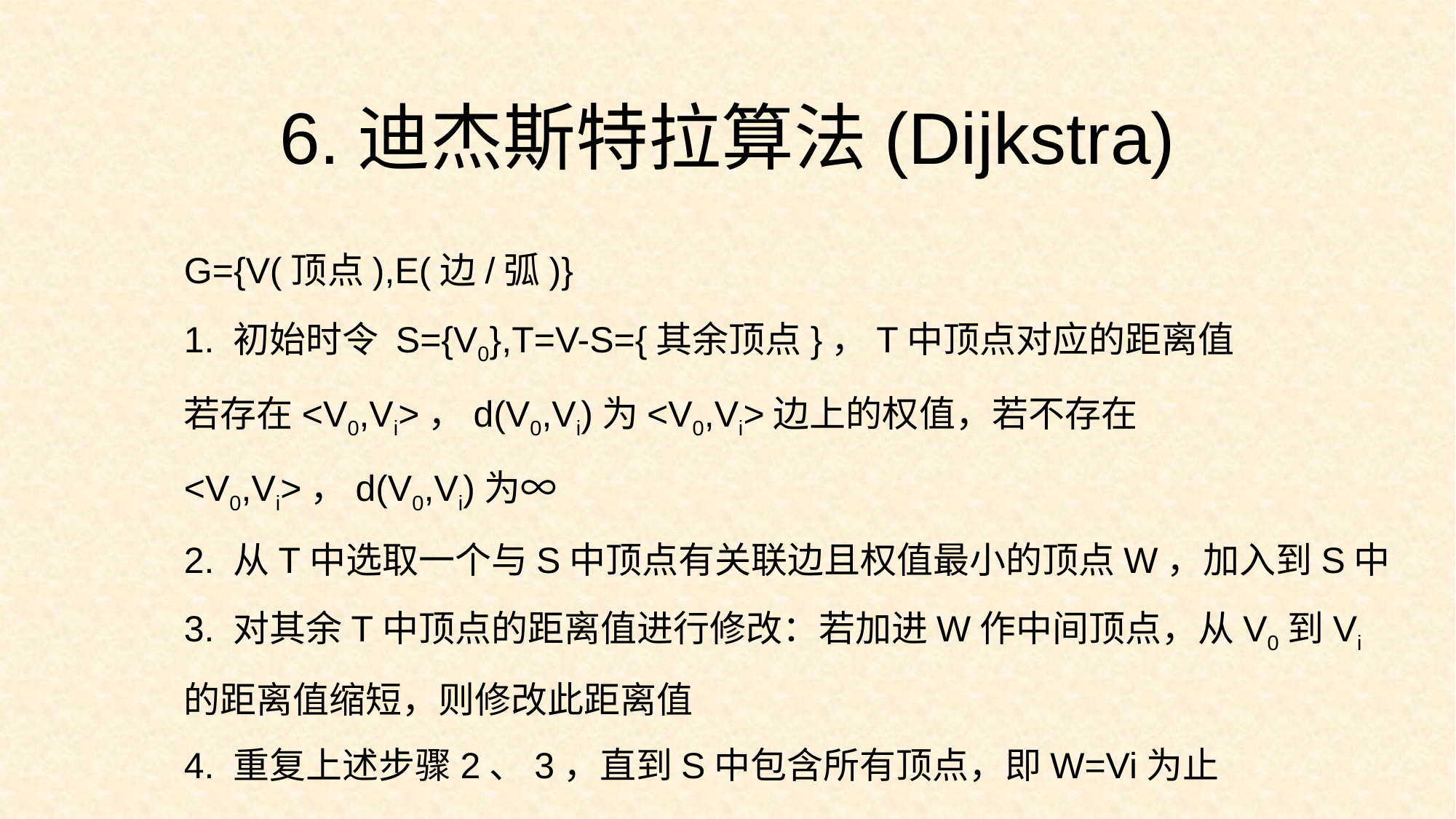

6.迪杰斯特拉算法(Dijkstra)
G={V(顶点),E(边/弧)}
1. 初始时令 S={V0},T=V-S={其余顶点}，T中顶点对应的距离值
若存在<V0,Vi>，d(V0,Vi)为<V0,Vi>边上的权值，若不存在<V0,Vi>，d(V0,Vi)为∞
2. 从T中选取一个与S中顶点有关联边且权值最小的顶点W，加入到S中
3. 对其余T中顶点的距离值进行修改：若加进W作中间顶点，从V0到Vi的距离值缩短，则修改此距离值
4. 重复上述步骤2、3，直到S中包含所有顶点，即W=Vi为止